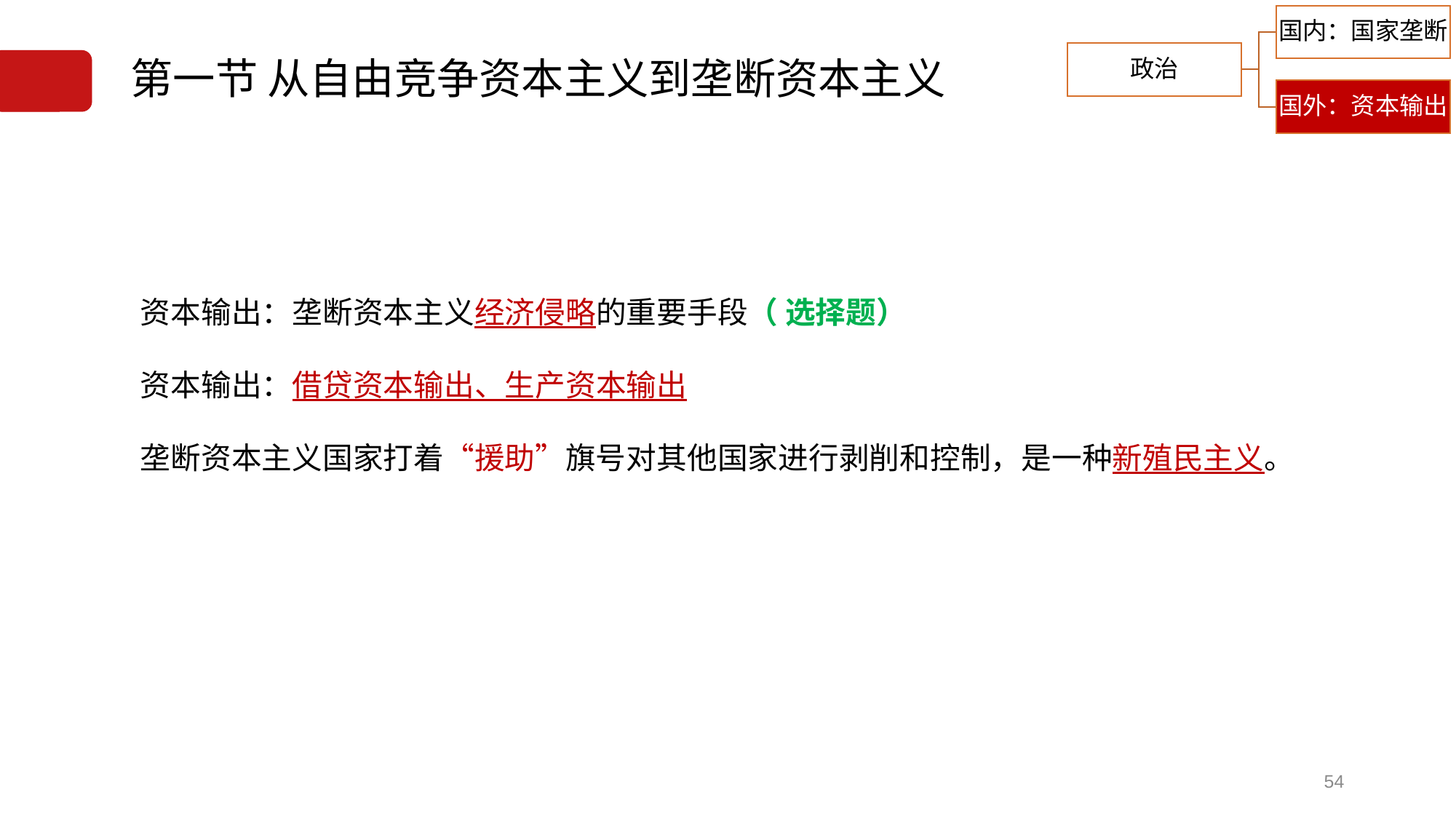

政治
国内：国家垄断
国外：资本输出
5.1.2.2垄断资本再世界范围的扩展
# 第一节 从自由竞争资本主义到垄断资本主义
资本输出：垄断资本主义经济侵略的重要手段（ 选择题）
资本输出：借贷资本输出、生产资本输出
垄断资本主义国家打着“援助”旗号对其他国家进行剥削和控制，是一种新殖民主义。
54